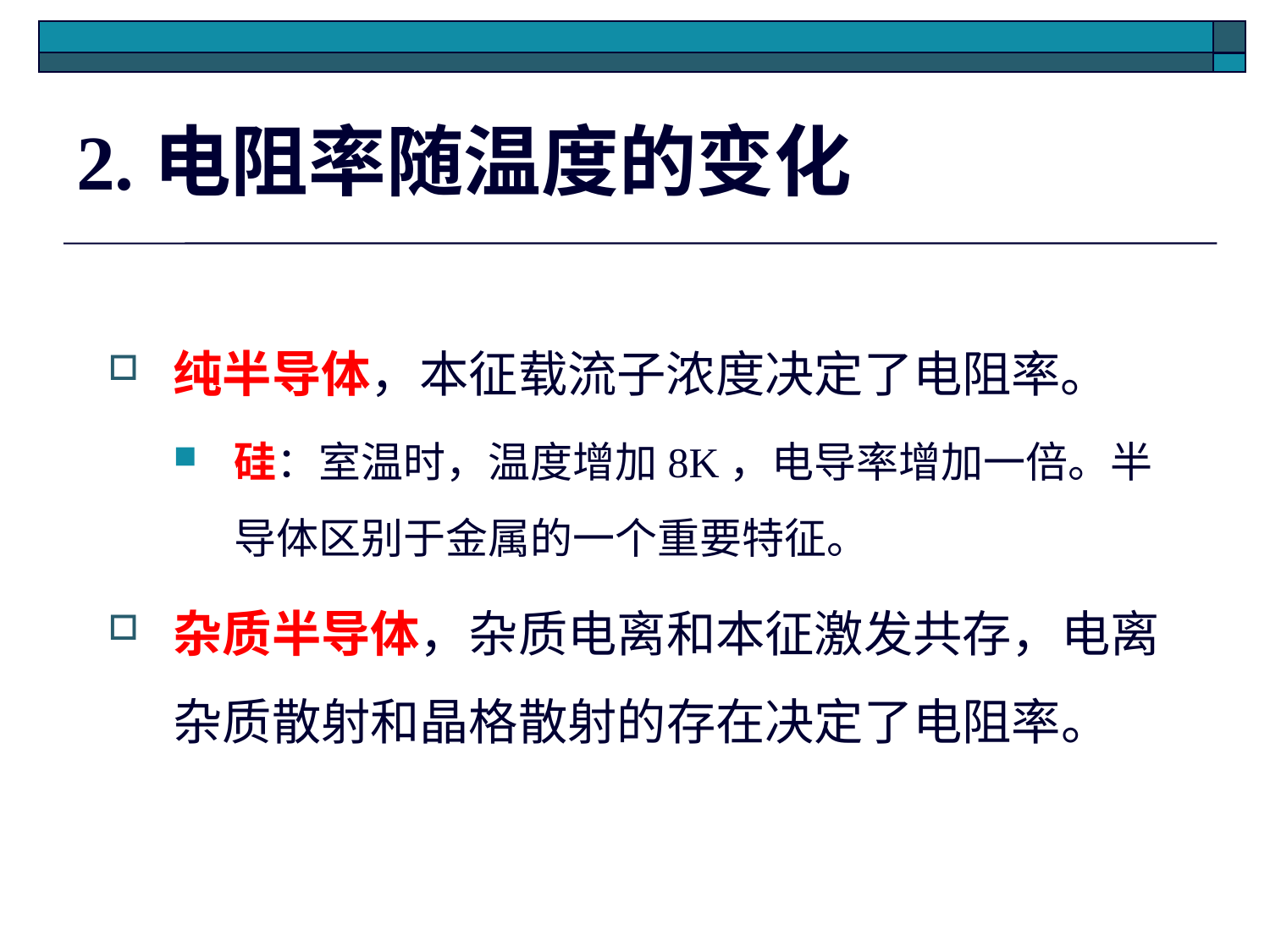

# 2.电阻率随温度的变化
纯半导体，本征载流子浓度决定了电阻率。
硅：室温时，温度增加8K，电导率增加一倍。半导体区别于金属的一个重要特征。
杂质半导体，杂质电离和本征激发共存，电离杂质散射和晶格散射的存在决定了电阻率。
27